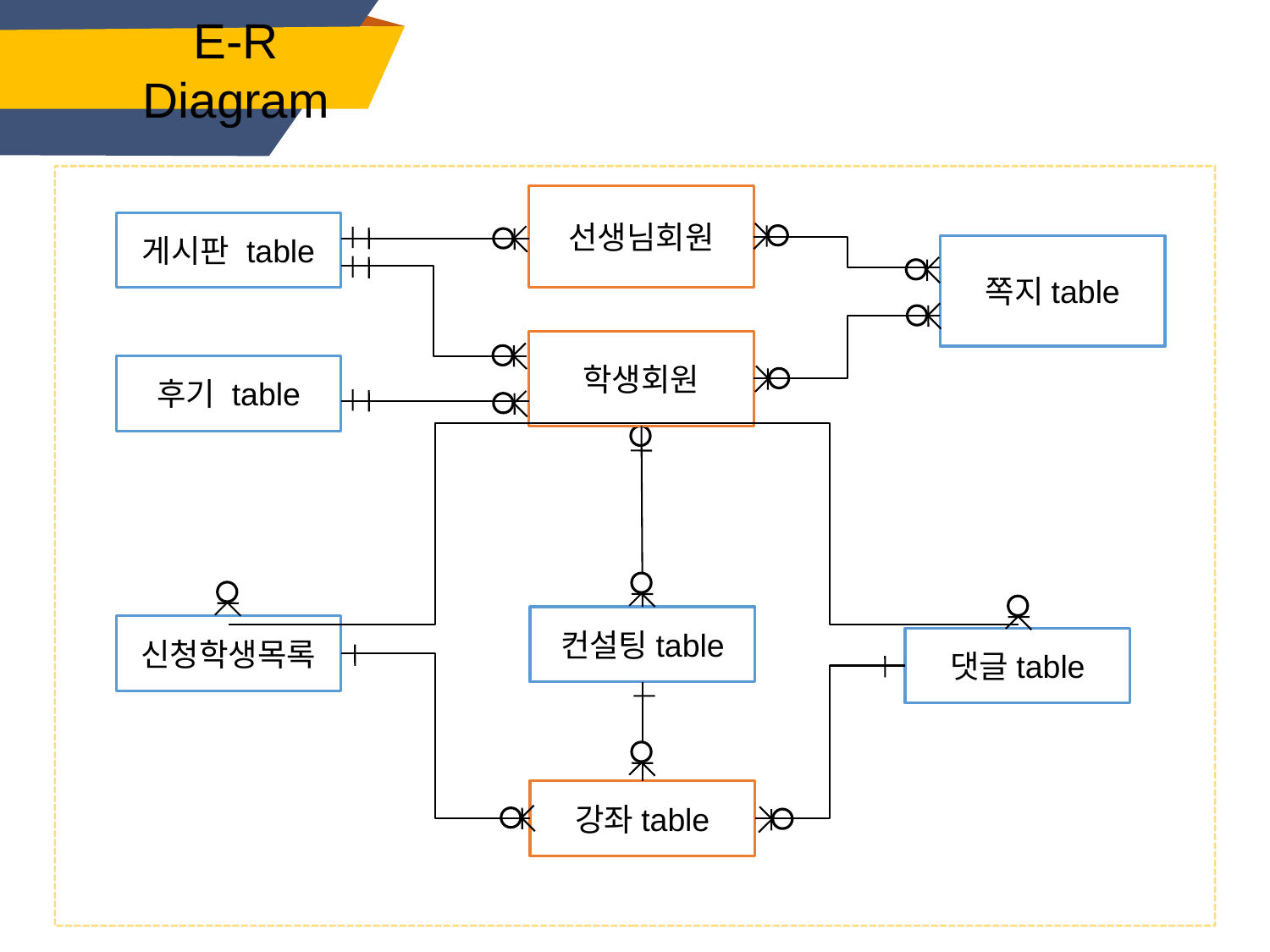

# E-R Diagram

선생님회원
게시판 table

쪽지table

학생회원

후기 table

컨설팅table
신청학생목록
댓글table

강좌table